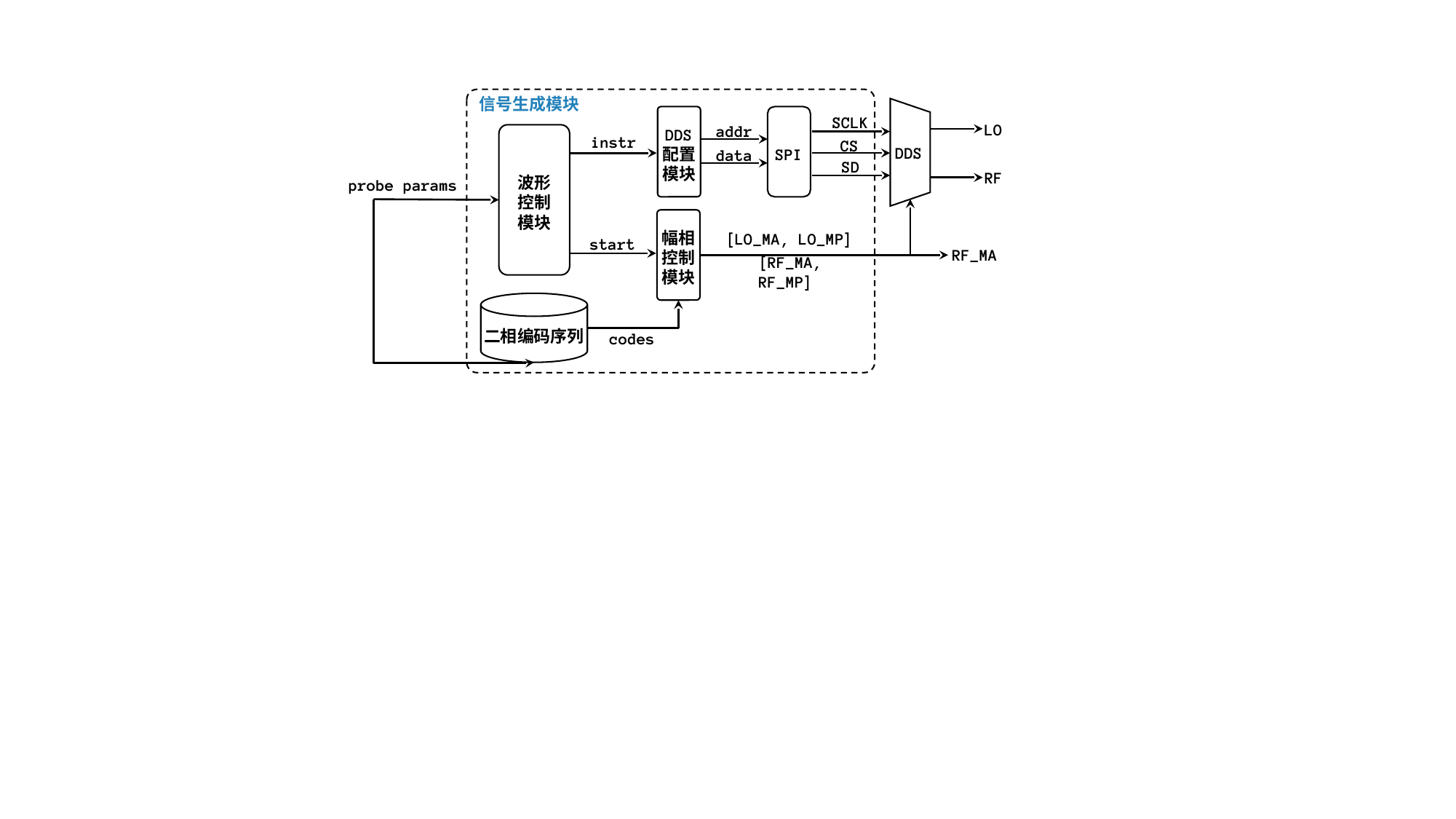

信号生成模块

DDS
配置
模块
SPI
SCLK
CS
SD
LO
addr
data
波形
控制
模块
instr
start
DDS
RF
probe params
幅相
控制
模块
[LO_MA, LO_MP]
RF_MA
[RF_MA, RF_MP]
二相编码序列
codes